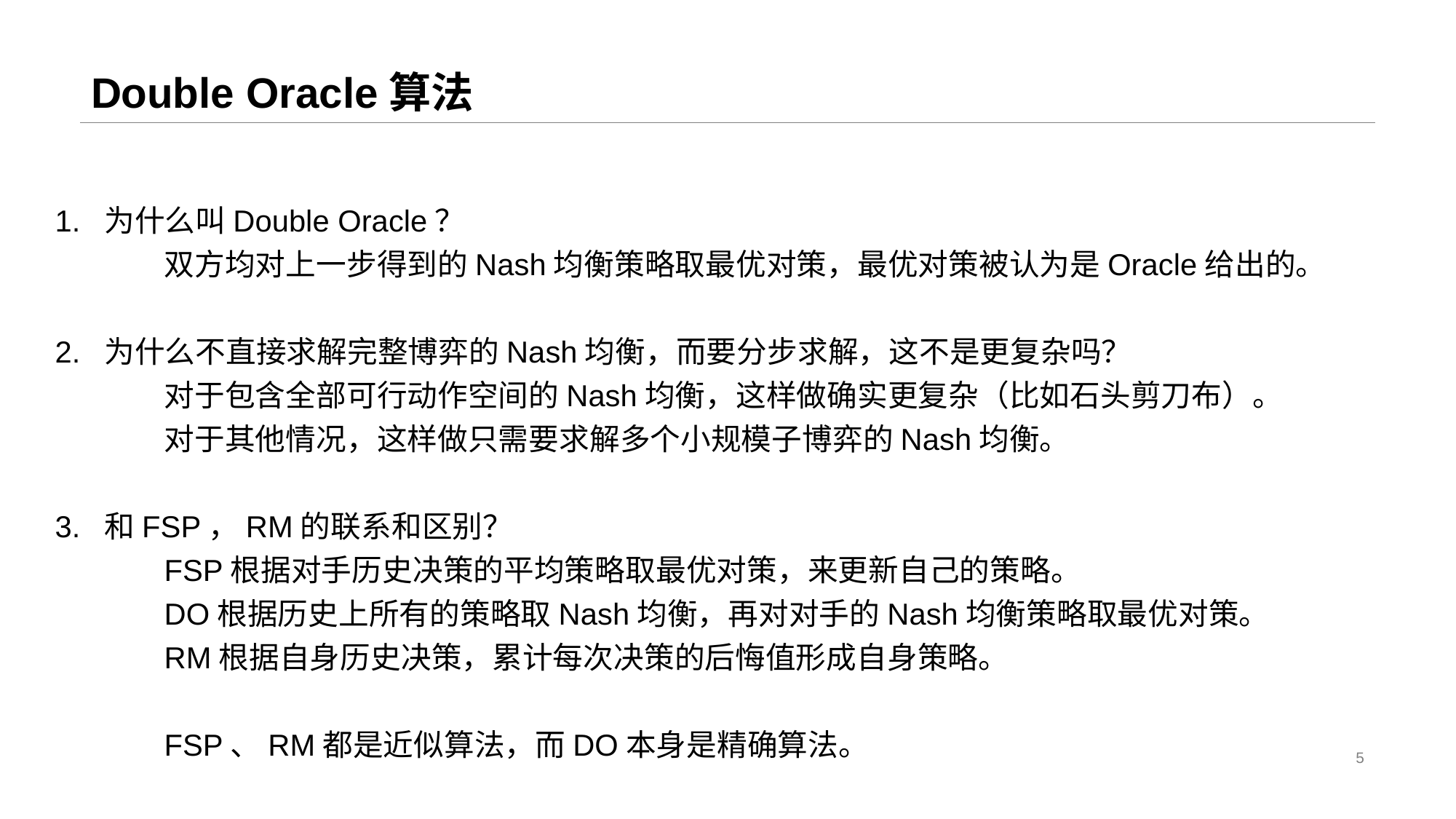

# Double Oracle算法
1.  为什么叫Double Oracle？
	双方均对上一步得到的Nash均衡策略取最优对策，最优对策被认为是Oracle给出的。

2.  为什么不直接求解完整博弈的Nash均衡，而要分步求解，这不是更复杂吗？
	对于包含全部可行动作空间的Nash均衡，这样做确实更复杂（比如石头剪刀布）。
	对于其他情况，这样做只需要求解多个小规模子博弈的Nash均衡。

3.  和FSP，RM的联系和区别？
	FSP根据对手历史决策的平均策略取最优对策，来更新自己的策略。
	DO根据历史上所有的策略取Nash均衡，再对对手的Nash均衡策略取最优对策。
	RM根据自身历史决策，累计每次决策的后悔值形成自身策略。

	FSP、RM都是近似算法，而DO本身是精确算法。
5